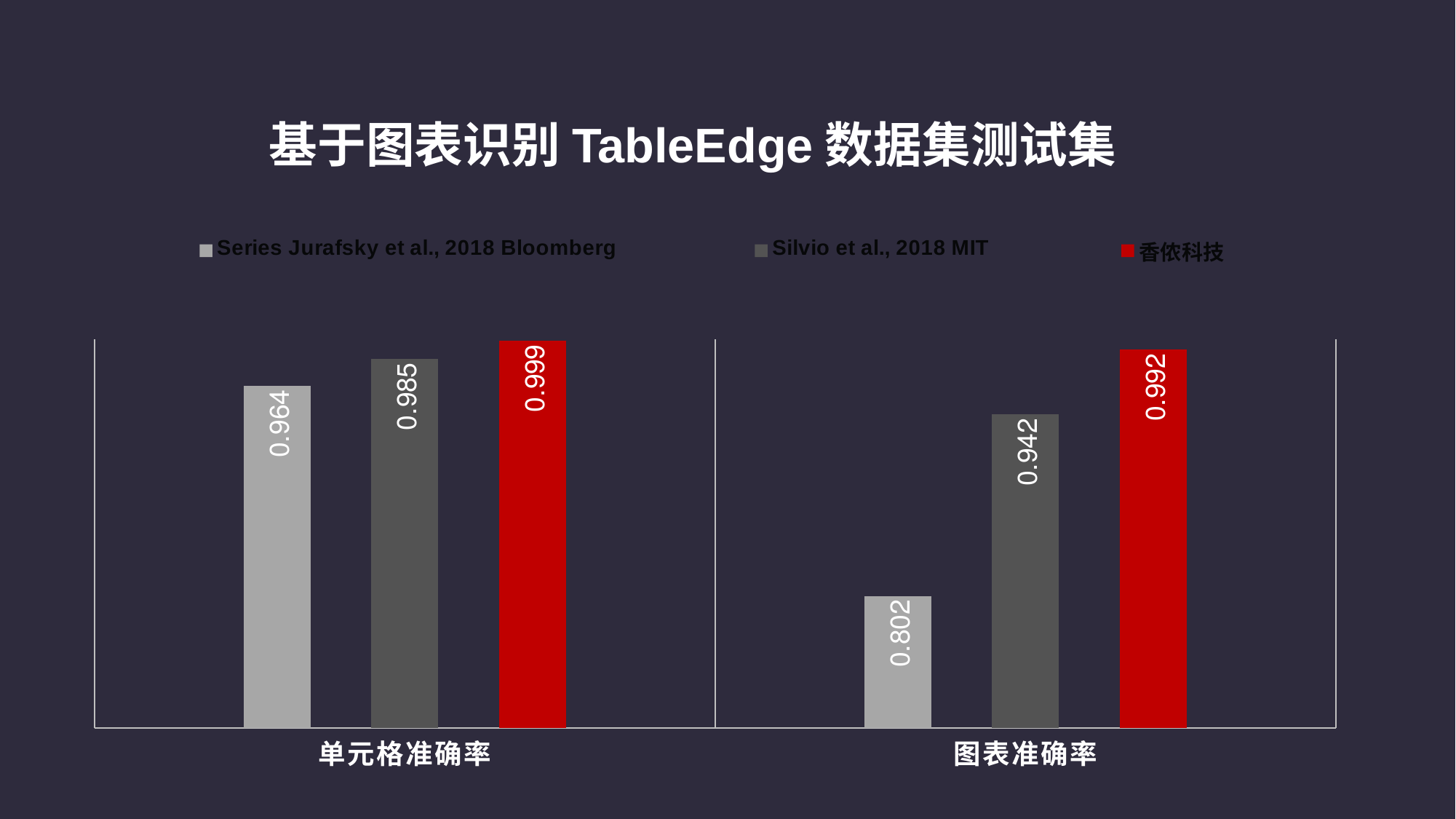

基于图表识别TableEdge数据集测试集

### Chart

| Category | Series Jurafsky et al., 2018 Bloomberg  | Silvio et al., 2018 MIT | 香侬科技 |
|---|---|---|---|
| 单元格准确率 | 0.964 | 0.985 | 0.999 |
| 图表准确率 | 0.802 | 0.942 | 0.992 |
22